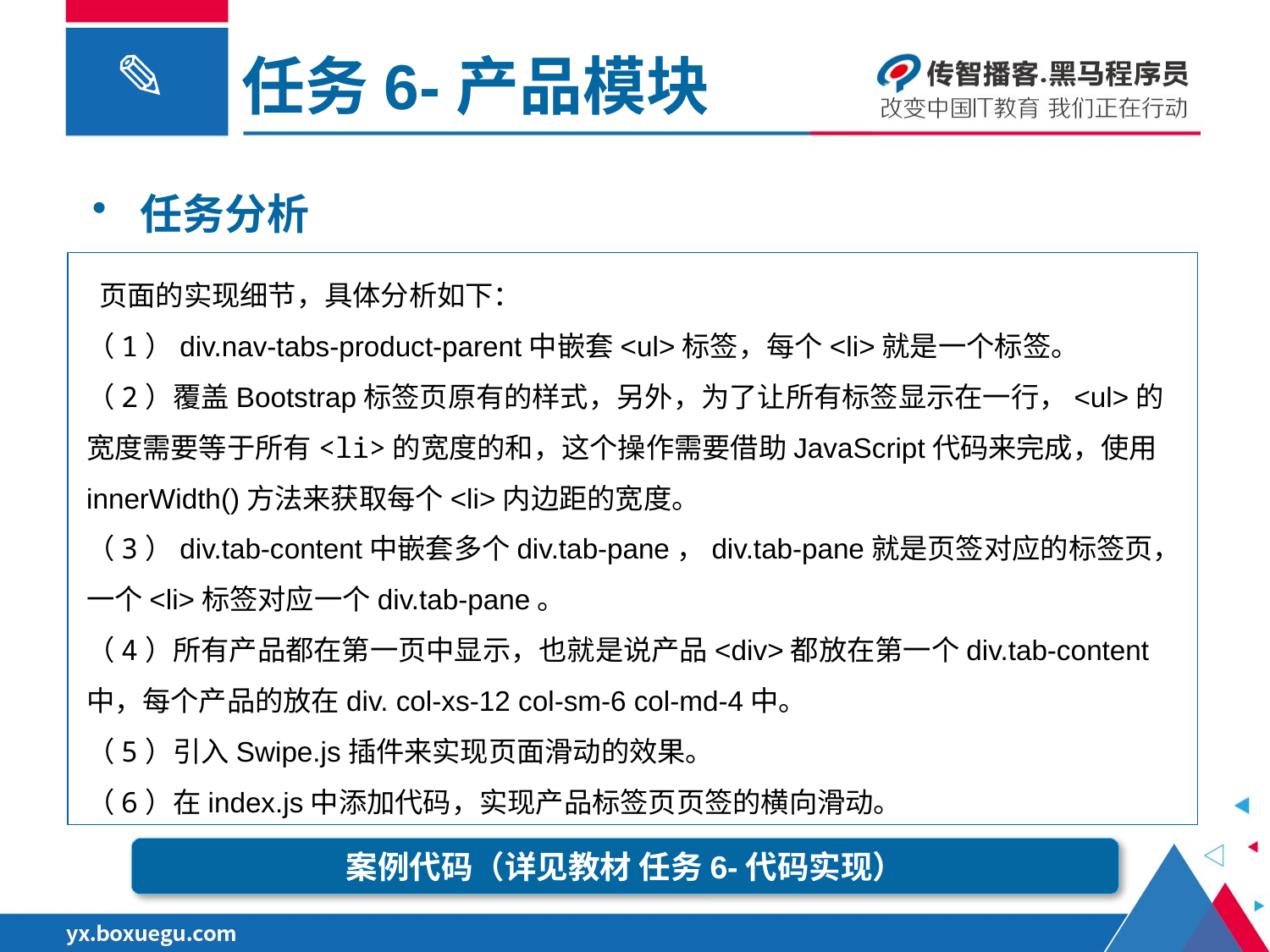

任务6-产品模块
任务分析

 页面的实现细节，具体分析如下：
（1）div.nav-tabs-product-parent中嵌套<ul>标签，每个<li>就是一个标签。
（2）覆盖Bootstrap标签页原有的样式，另外，为了让所有标签显示在一行，<ul>的宽度需要等于所有<li>的宽度的和，这个操作需要借助JavaScript代码来完成，使用 innerWidth()方法来获取每个<li>内边距的宽度。
（3）div.tab-content中嵌套多个div.tab-pane，div.tab-pane就是页签对应的标签页，一个<li>标签对应一个div.tab-pane。
（4）所有产品都在第一页中显示，也就是说产品<div>都放在第一个div.tab-content中，每个产品的放在div. col-xs-12 col-sm-6 col-md-4中。
（5）引入Swipe.js插件来实现页面滑动的效果。
（6）在index.js中添加代码，实现产品标签页页签的横向滑动。
案例代码（详见教材 任务6-代码实现）